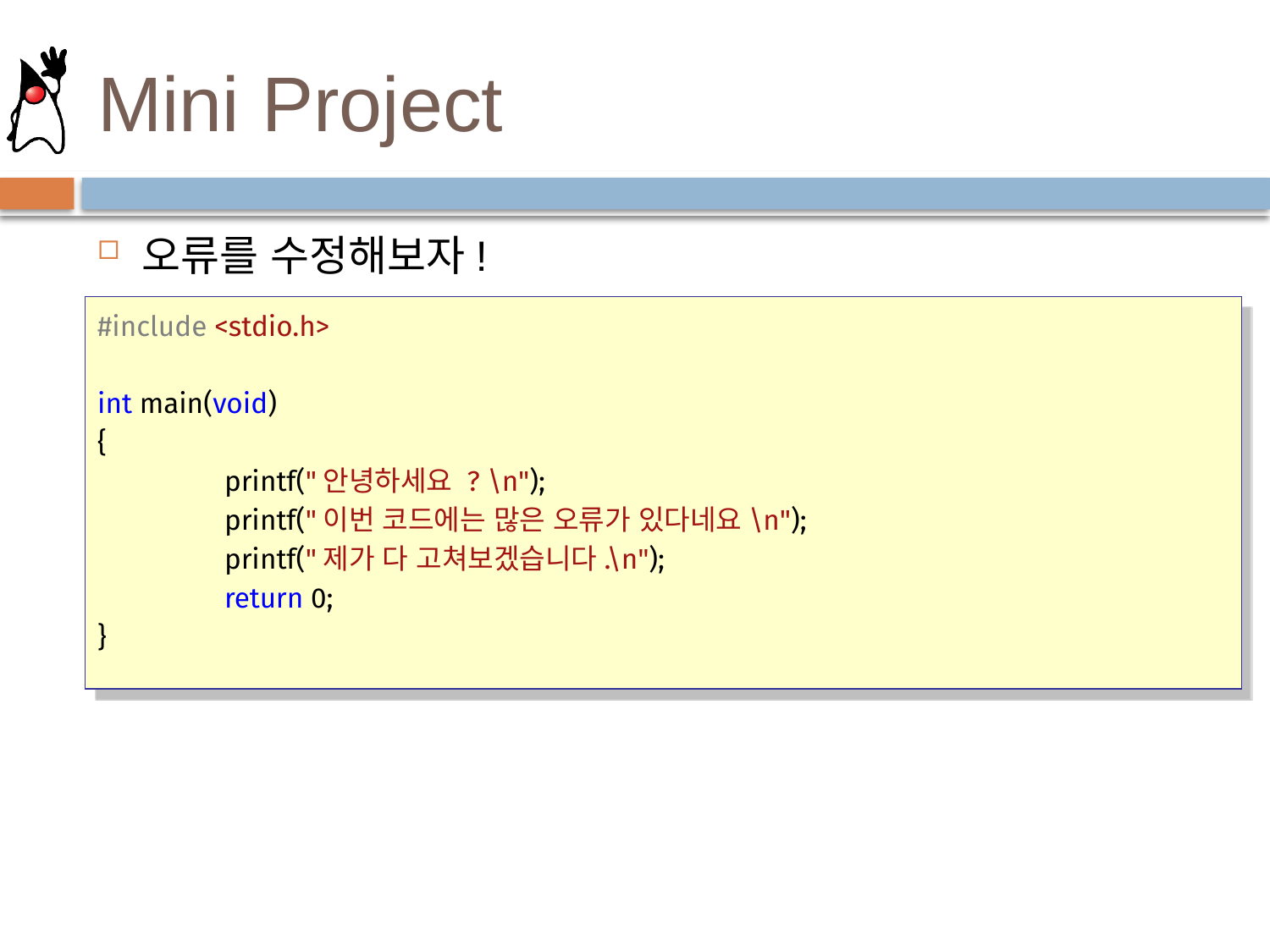

# Mini Project
오류를 수정해보자!
#include <stdio.h>

int main(void)
{
	printf("안녕하세요 ? \n");
	printf("이번 코드에는 많은 오류가 있다네요\n");
	printf("제가 다 고쳐보겠습니다.\n");
	return 0;
}